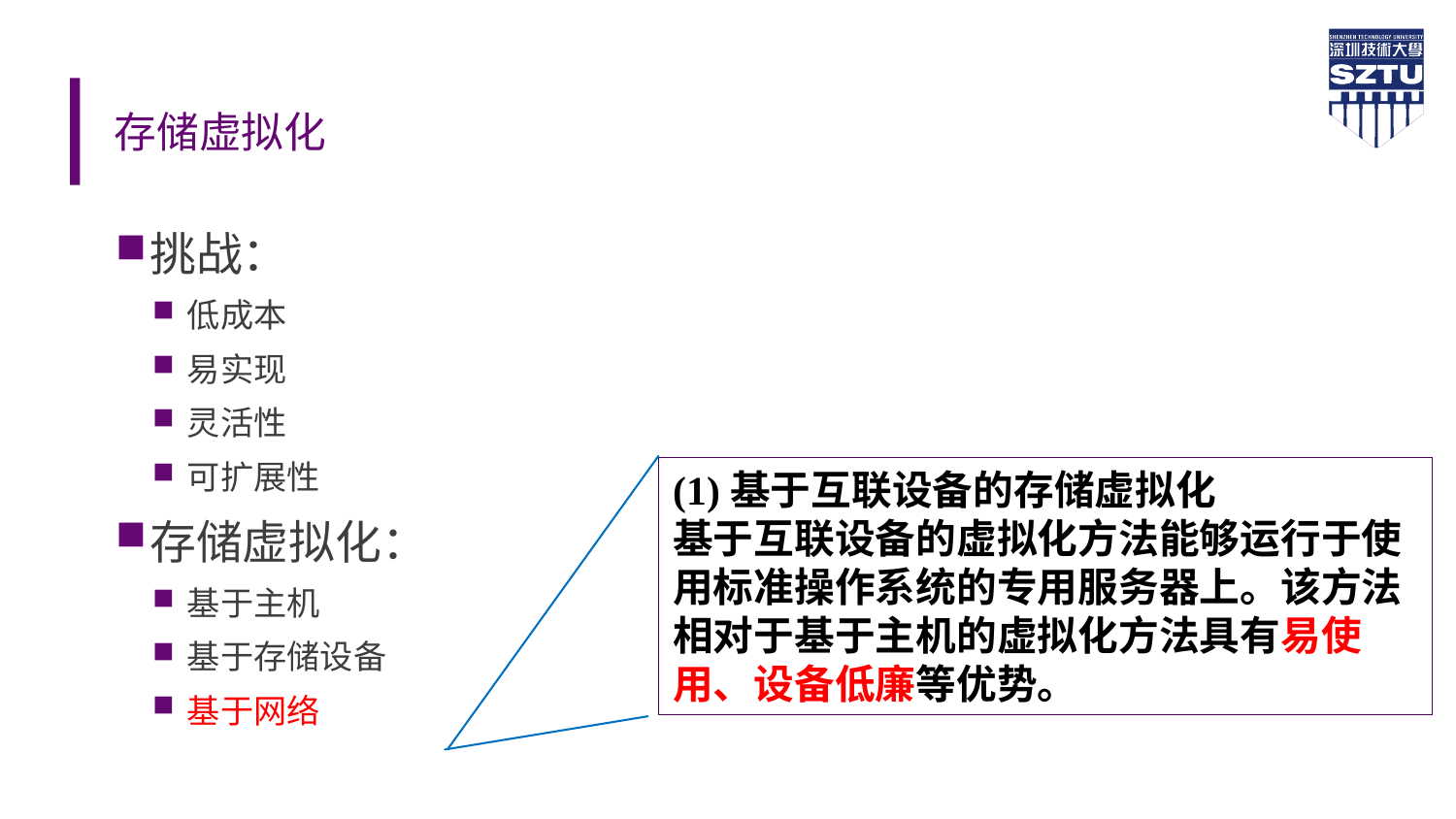

# 存储虚拟化
挑战：
低成本
易实现
灵活性
可扩展性
存储虚拟化：
基于主机
基于存储设备
基于网络

(1)基于互联设备的存储虚拟化
基于互联设备的虚拟化方法能够运行于使用标准操作系统的专用服务器上。该方法相对于基于主机的虚拟化方法具有易使用、设备低廉等优势。